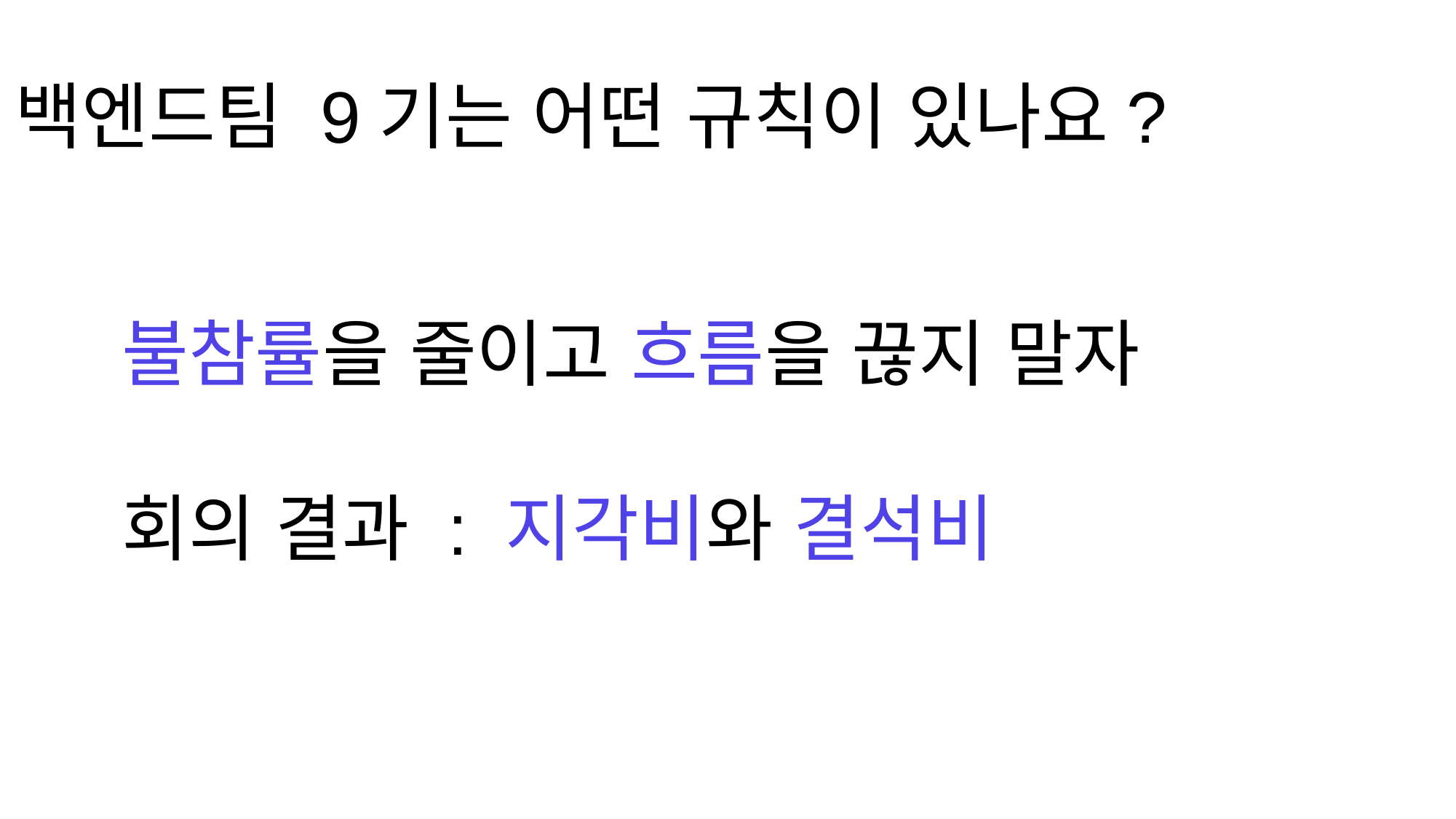

백엔드팀 9기는 어떤 규칙이 있나요?
불참률을 줄이고 흐름을 끊지 말자

회의 결과 : 지각비와 결석비